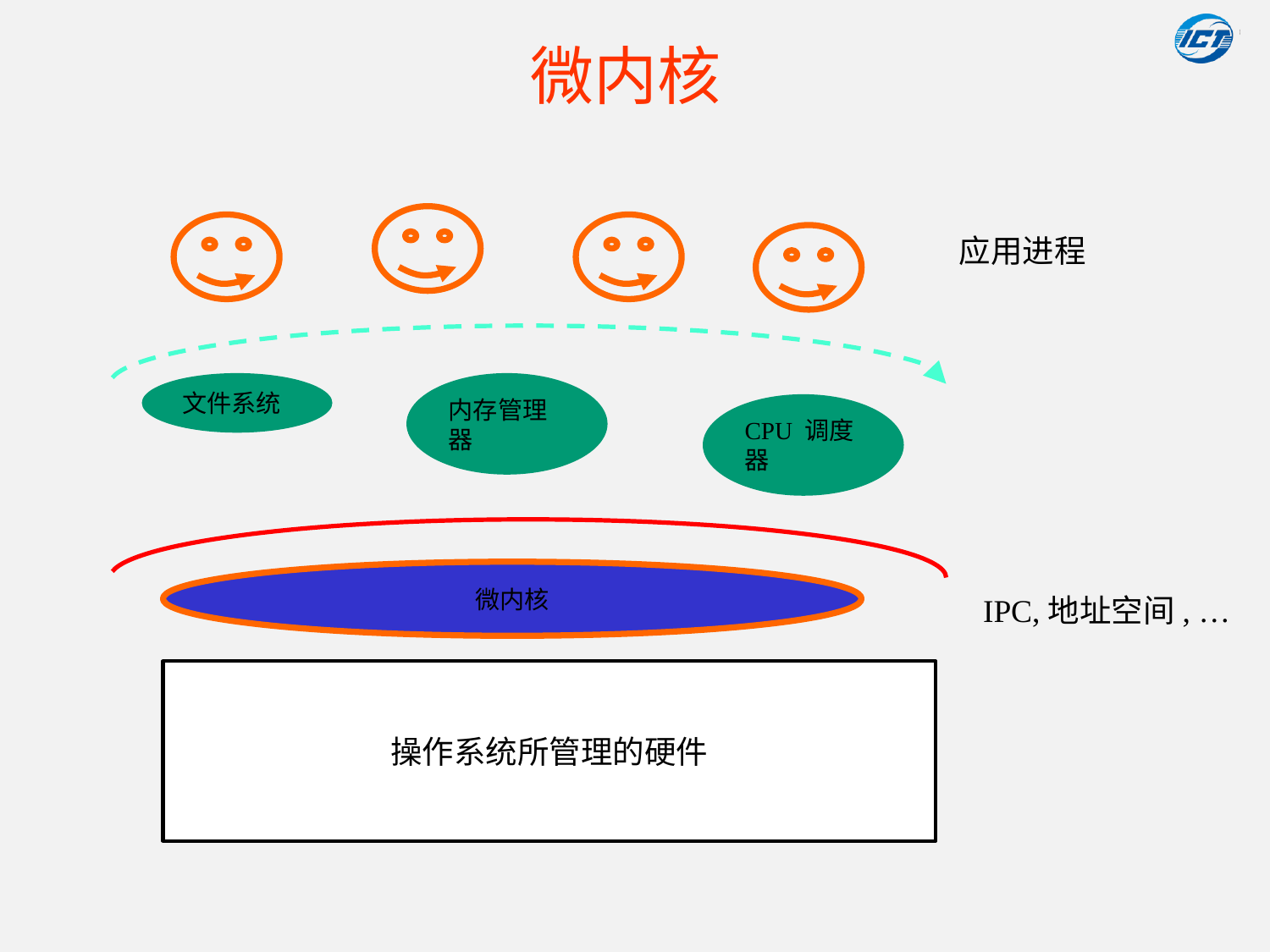

# 微内核

应用进程

文件系统
内存管理器
CPU 调度器

微内核
IPC,地址空间, …
操作系统所管理的硬件
58